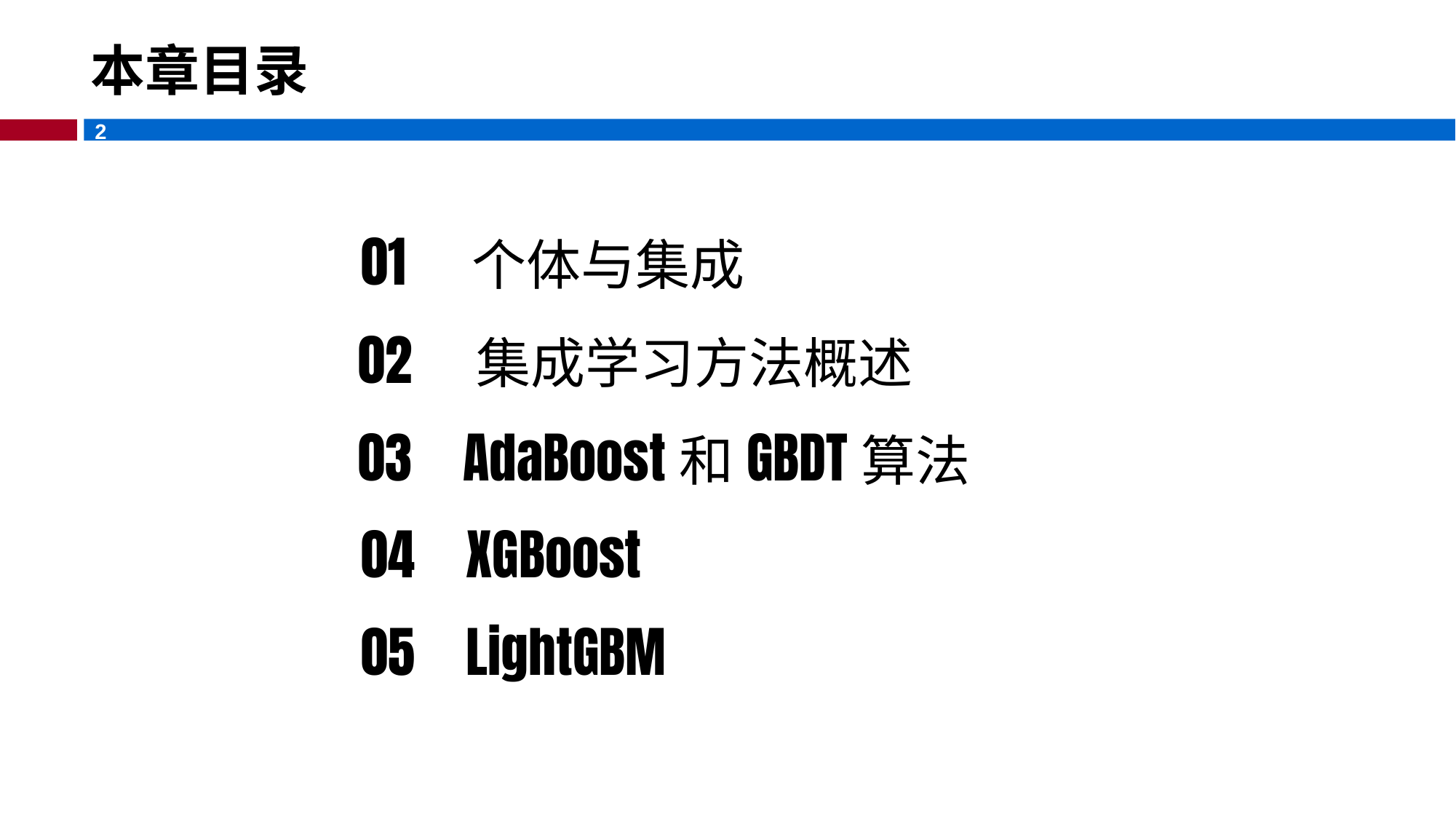

# 本章目录
01    个体与集成
02    集成学习方法概述
03    AdaBoost和GBDT算法
04    XGBoost
05    LightGBM